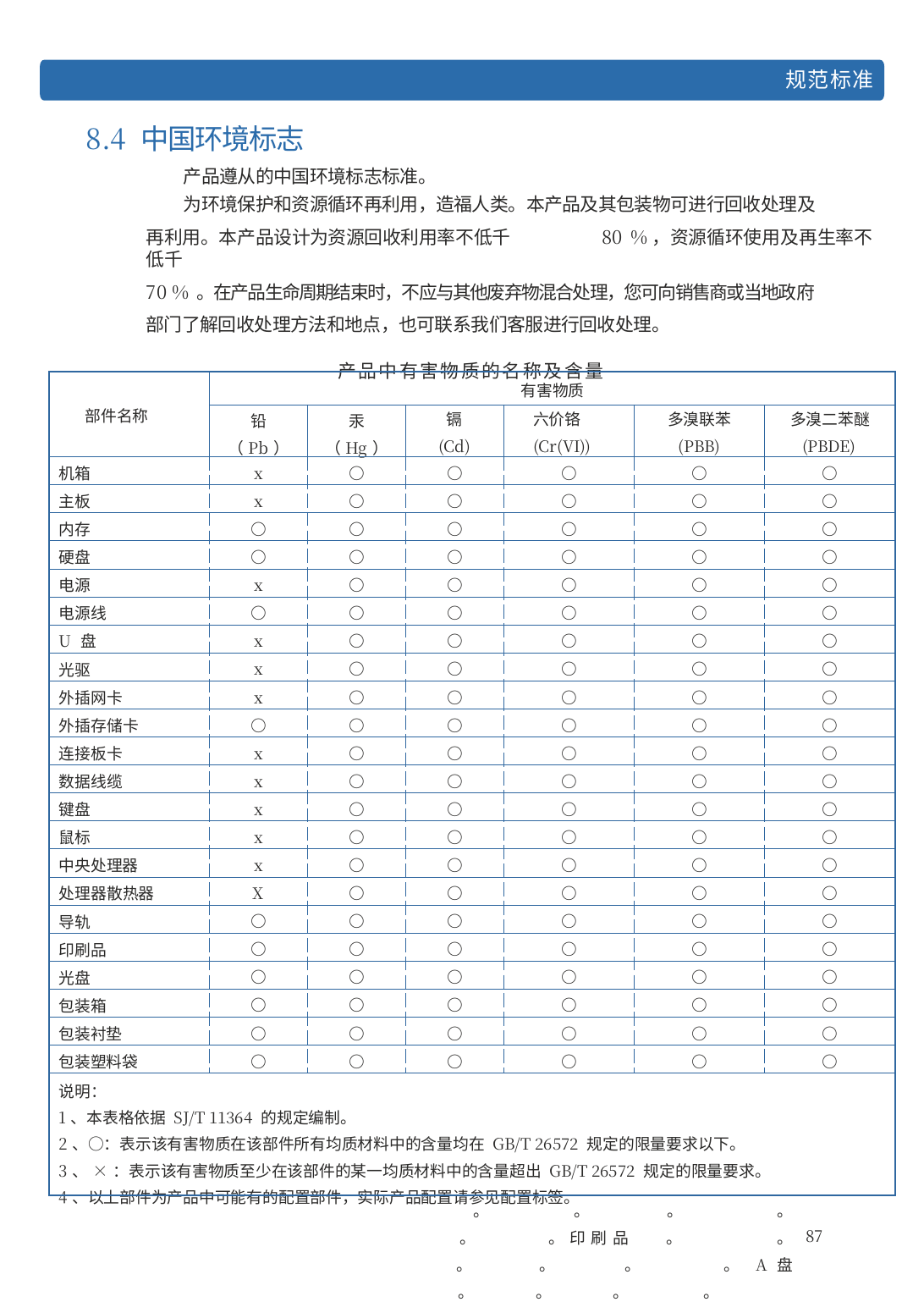

规范标准
8.4 中国环境标志
产品遵从的中国环境标志标准。
为环境保护和资源循环再利用，造福人类。本产品及其包装物可进行回收处理及
再利用。本产品设计为资源回收利用率不低千	80 %，资源循环使用及再生率不低千
70 % 。在产品生命周期结束时，不应与其他废弃物混合处理，您可向销售商或当地政府部门了解回收处理方法和地点，也可联系我们客服进行回收处理。
产品中有害物质的名称及含量

产品中有毒有害物质或元素的名称及含量标识表 － 服务器
有毒有害物质或元素
部件名称	铅	采	锡	六价镕	多淏联苯	多淏二苯酪
( P b )	( H g )	(Cd)	(Cr(V ))	(PBB)	(PBDE)
机箱	X	。	。	。	。	。
主板	X	。	。	。	。	。
内存	。	。	。	。	。	。
硬盘	。	。	。	。	。	。
电源	X	。	。	。	。	。
电源线	。	。	。	。	。	。软驱	X	。	。	。	。	。
А驱	X	。	。	。	。	。
外插网卡	 X	 。	。	。	。	。外插存储卡	。	。	。	 。	。	。连接板卡	 X	 。	。	。	。	。数据线缆	 X	 。	。	。	。	。键盘	 X	 。	。	。	。	。
鼠标	 X	 。	。	。	。	。中央处理器	X	。	。	 。	。	。处理器散热器	X	。	。	。	。	。导轨	 。	 。	。	。	。	。印刷品	 。	 。	。	。	。	。 А盘	 。	 。     。      。       。       。包装箱         。     。     。       。       。       。包装衬垫        。     。     。       。       。       。包装塑料袋       。     。      。       。        。        。
说明
1、。 表示该有毒有害物质在该部件所有均质材料中的含董均在《电子信息产品中有毒有害物质
的限董要求〉 标准规定的限董要求以下。
2、X	表示该有毒有害物质至少在该部件的某－均质材料中的含董超出《电子信息产品中有毒有害物质的限董要求〉 标准规定的限董要求。表格中“ X " 受印制板焊接工艺限制达不到限董要求。 3、以上部件为产品中可能有的配置部件，实际产品配置请参见配置标签。
| 部件名称 | 有害物质 |  |  |  |  |  |
| --- | --- | --- | --- | --- | --- | --- |
|  | 铅 （Pb） | 汞 （Hg） | 镉 (Cd) | 六价铬 (Cr(VI)) | 多溴联苯 (PBB) | 多溴二苯醚 (PBDE) |
| 机箱 | x | ○ | ○ | ○ | ○ | ○ |
| 主板 | x | ○ | ○ | ○ | ○ | ○ |
| 内存 | ○ | ○ | ○ | ○ | ○ | ○ |
| 硬盘 | ○ | ○ | ○ | ○ | ○ | ○ |
| 电源 | x | ○ | ○ | ○ | ○ | ○ |
| 电源线 | ○ | ○ | ○ | ○ | ○ | ○ |
| U 盘 | x | ○ | ○ | ○ | ○ | ○ |
| 光驱 | x | ○ | ○ | ○ | ○ | ○ |
| 外插网卡 | x | ○ | ○ | ○ | ○ | ○ |
| 外插存储卡 | ○ | ○ | ○ | ○ | ○ | ○ |
| 连接板卡 | x | ○ | ○ | ○ | ○ | ○ |
| 数据线缆 | x | ○ | ○ | ○ | ○ | ○ |
| 键盘 | x | ○ | ○ | ○ | ○ | ○ |
| 鼠标 | x | ○ | ○ | ○ | ○ | ○ |
| 中央处理器 | x | ○ | ○ | ○ | ○ | ○ |
| 处理器散热器 | X | ○ | ○ | ○ | ○ | ○ |
| 导轨 | ○ | ○ | ○ | ○ | ○ | ○ |
| 印刷品 | ○ | ○ | ○ | ○ | ○ | ○ |
| 光盘 | ○ | ○ | ○ | ○ | ○ | ○ |
| 包装箱 | ○ | ○ | ○ | ○ | ○ | ○ |
| 包装衬垫 | ○ | ○ | ○ | ○ | ○ | ○ |
| 包装塑料袋 | ○ | ○ | ○ | ○ | ○ | ○ |
| 说明： 1、本表格依据 SJ/T 11364 的规定编制。 2、○：表示该有害物质在该部件所有均质材料中的含量均在 GB/T 26572 规定的限量要求以下。 3、×：表示该有害物质至少在该部件的某一均质材料中的含量超出 GB/T 26572 规定的限量要求。 4、以上部件为产品中可能有的配置部件，实际产品配置请参见配置标签。 |  |  |  |  |  |  |
87